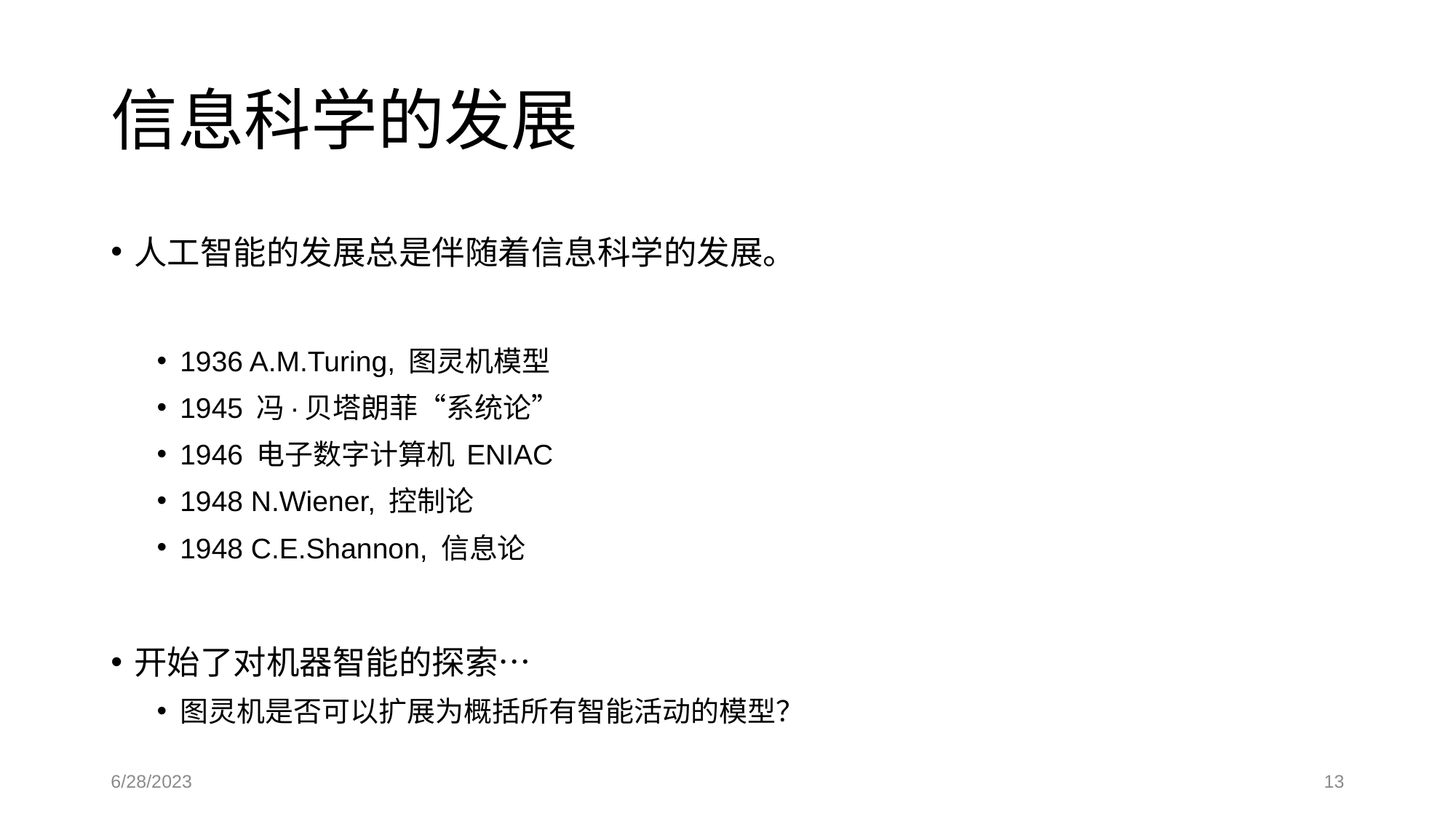

# 信息科学的发展
人工智能的发展总是伴随着信息科学的发展。

1936 A.M.Turing, 图灵机模型
1945 冯·贝塔朗菲“系统论”
1946 电子数字计算机 ENIAC
1948 N.Wiener, 控制论
1948 C.E.Shannon, 信息论

开始了对机器智能的探索…
图灵机是否可以扩展为概括所有智能活动的模型？
6/28/2023
13